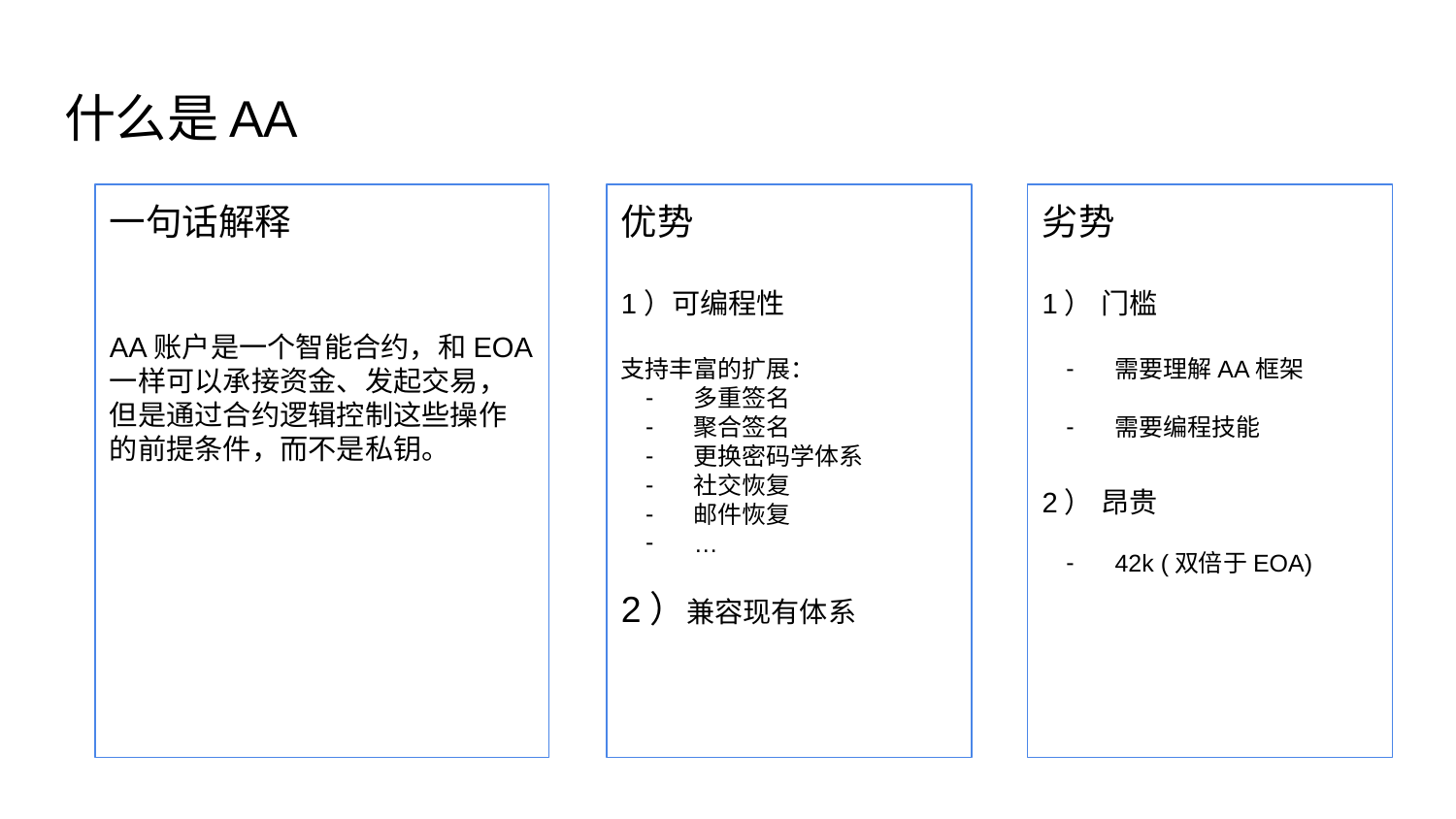

# 什么是AA
一句话解释

AA账户是一个智能合约，和EOA一样可以承接资金、发起交易，但是通过合约逻辑控制这些操作的前提条件，而不是私钥。
优势

1）可编程性

支持丰富的扩展：
多重签名
聚合签名
更换密码学体系
社交恢复
邮件恢复
…

2）兼容现有体系
劣势

1） 门槛
需要理解AA框架

需要编程技能

2） 昂贵

42k (双倍于EOA)